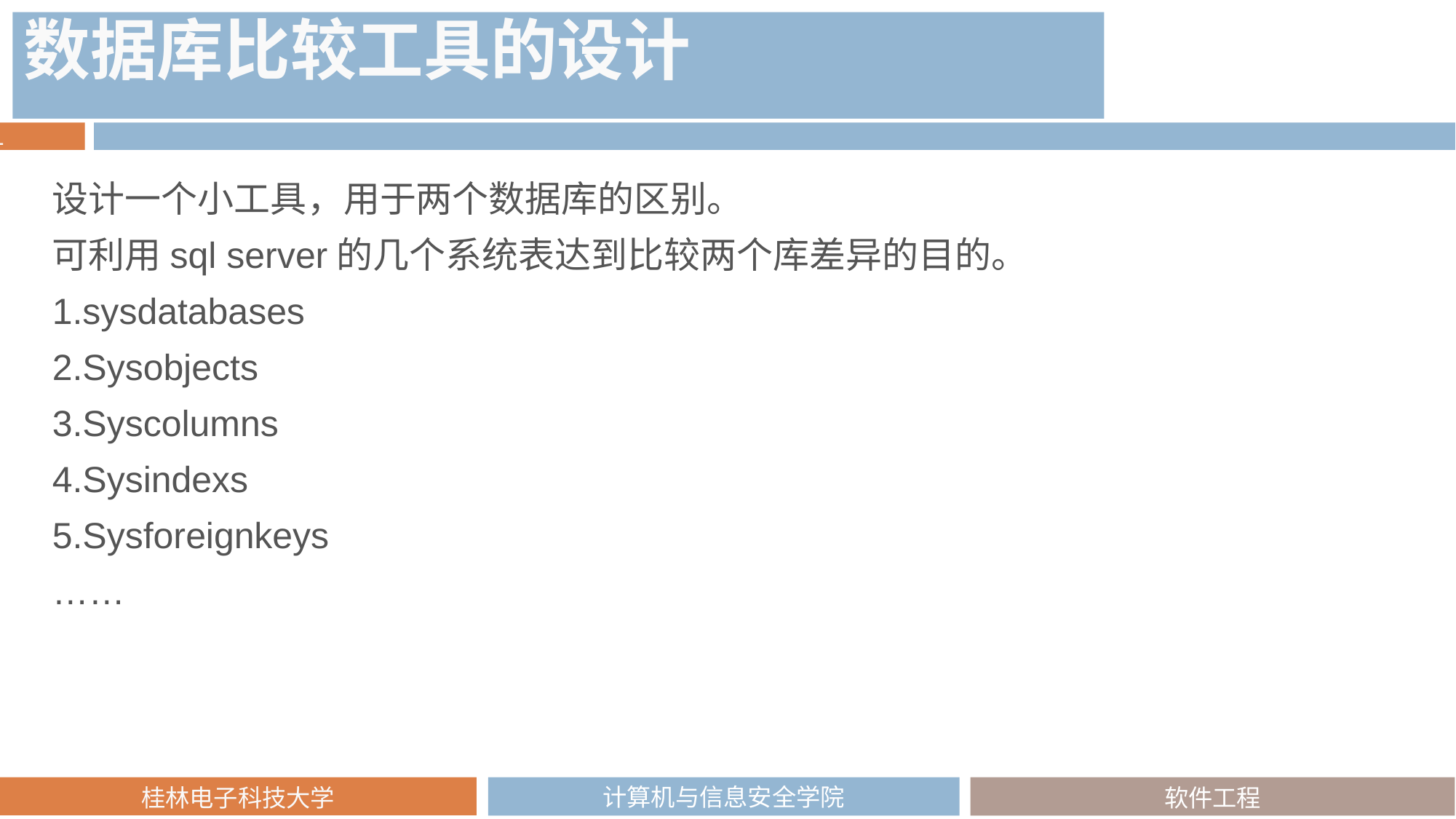

数据库比较工具的设计
设计一个小工具，用于两个数据库的区别。
可利用sql server的几个系统表达到比较两个库差异的目的。
1.sysdatabases
2.Sysobjects
3.Syscolumns
4.Sysindexs
5.Sysforeignkeys
……